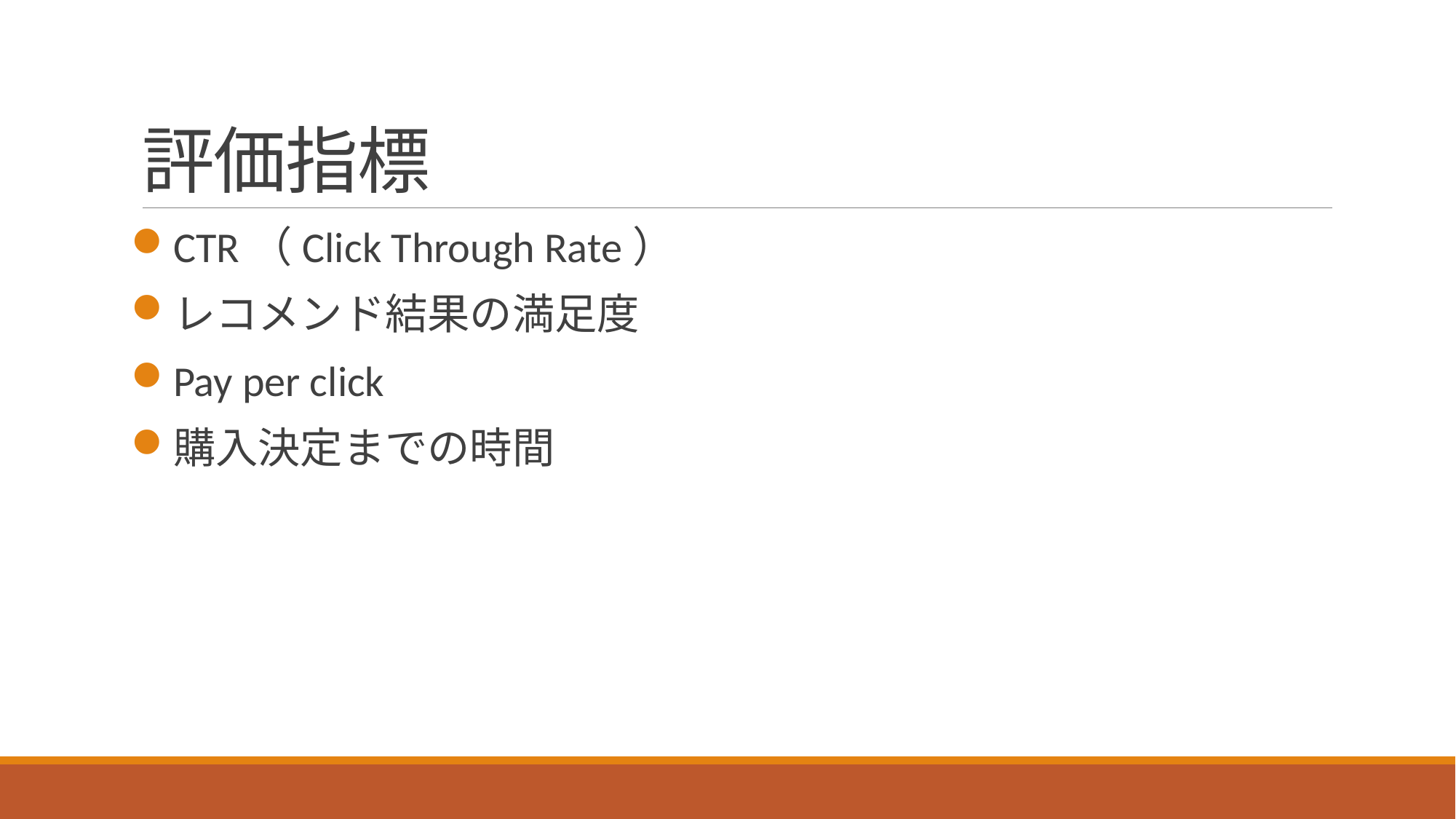

# 評価指標
CTR（Click Through Rate）
レコメンド結果の満足度
Pay per click
購入決定までの時間